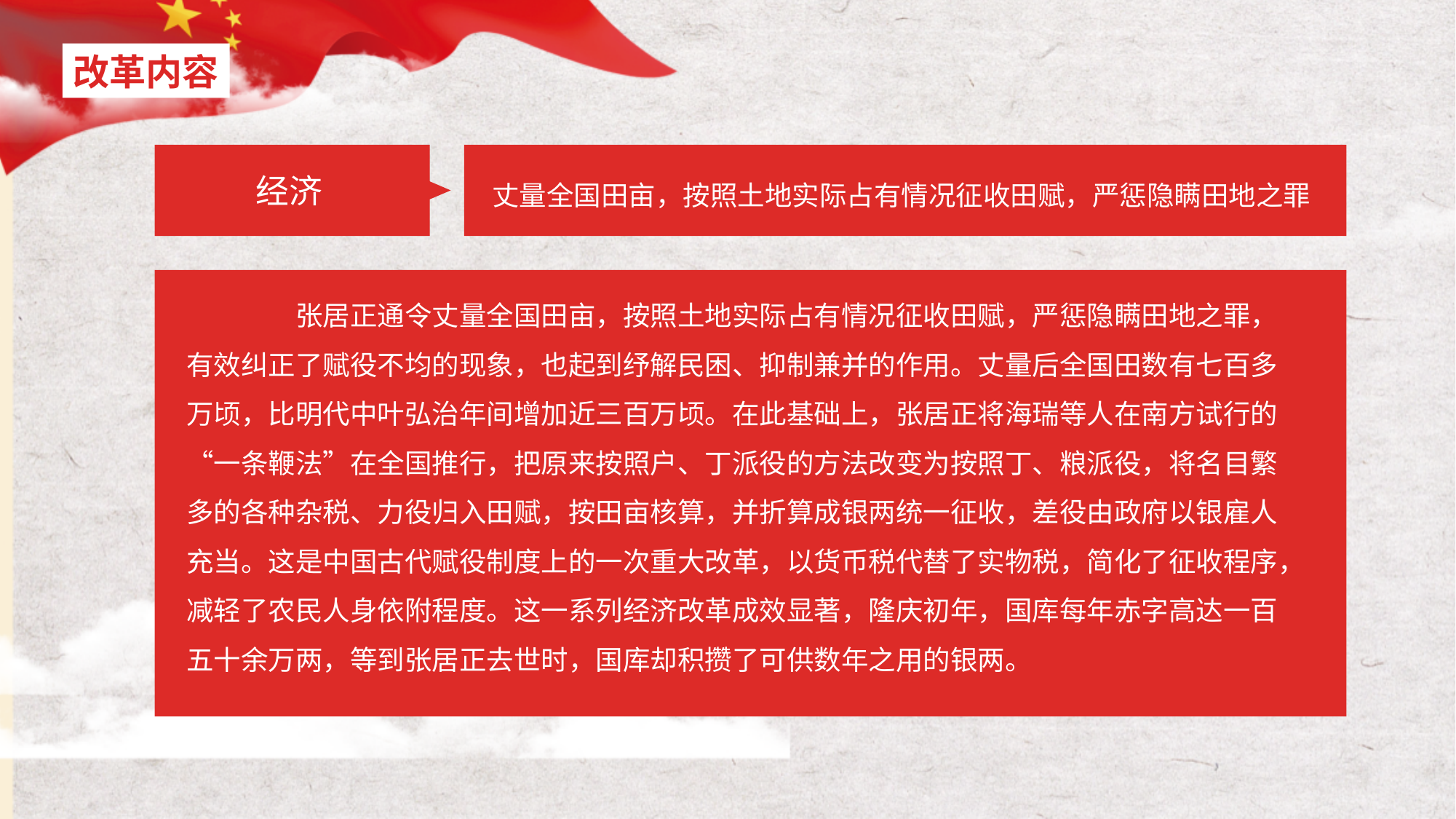

改革内容

经济
丈量全国田亩，按照土地实际占有情况征收田赋，严惩隐瞒田地之罪

	张居正通令丈量全国田亩，按照土地实际占有情况征收田赋，严惩隐瞒田地之罪，有效纠正了赋役不均的现象，也起到纾解民困、抑制兼并的作用。丈量后全国田数有七百多万顷，比明代中叶弘治年间增加近三百万顷。在此基础上，张居正将海瑞等人在南方试行的“一条鞭法”在全国推行，把原来按照户、丁派役的方法改变为按照丁、粮派役，将名目繁多的各种杂税、力役归入田赋，按田亩核算，并折算成银两统一征收，差役由政府以银雇人充当。这是中国古代赋役制度上的一次重大改革，以货币税代替了实物税，简化了征收程序，减轻了农民人身依附程度。这一系列经济改革成效显著，隆庆初年，国库每年赤字高达一百五十余万两，等到张居正去世时，国库却积攒了可供数年之用的银两。